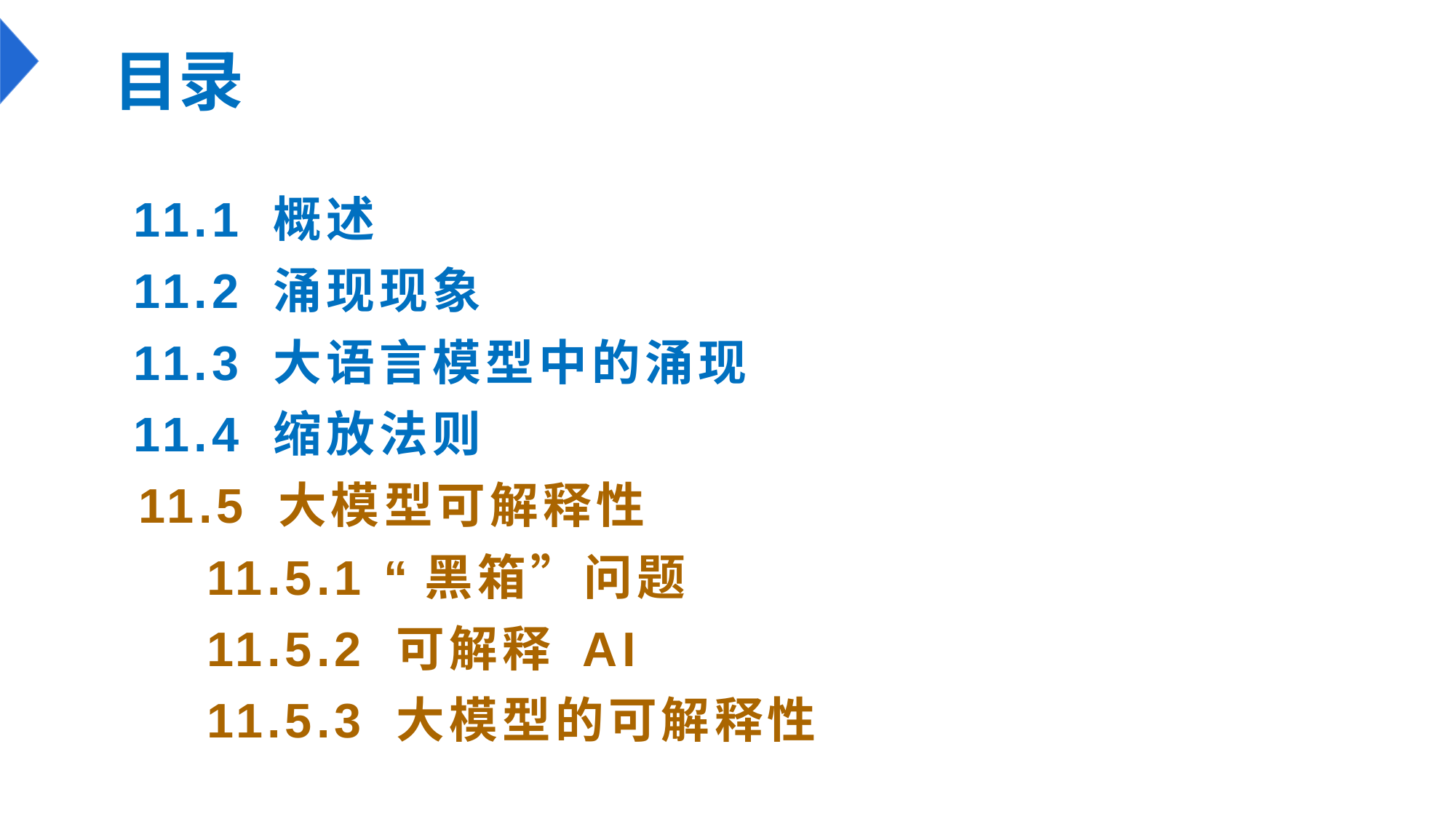

目录
# 11.1 概述 11.2 涌现现象 11.3 大语言模型中的涌现 11.4 缩放法则 ﻿11.5 大模型可解释性 ﻿    ﻿11.5.1 “黑箱”问题 ﻿    11.5.2 可解释 AI ﻿    11.5.3 大模型的可解释性